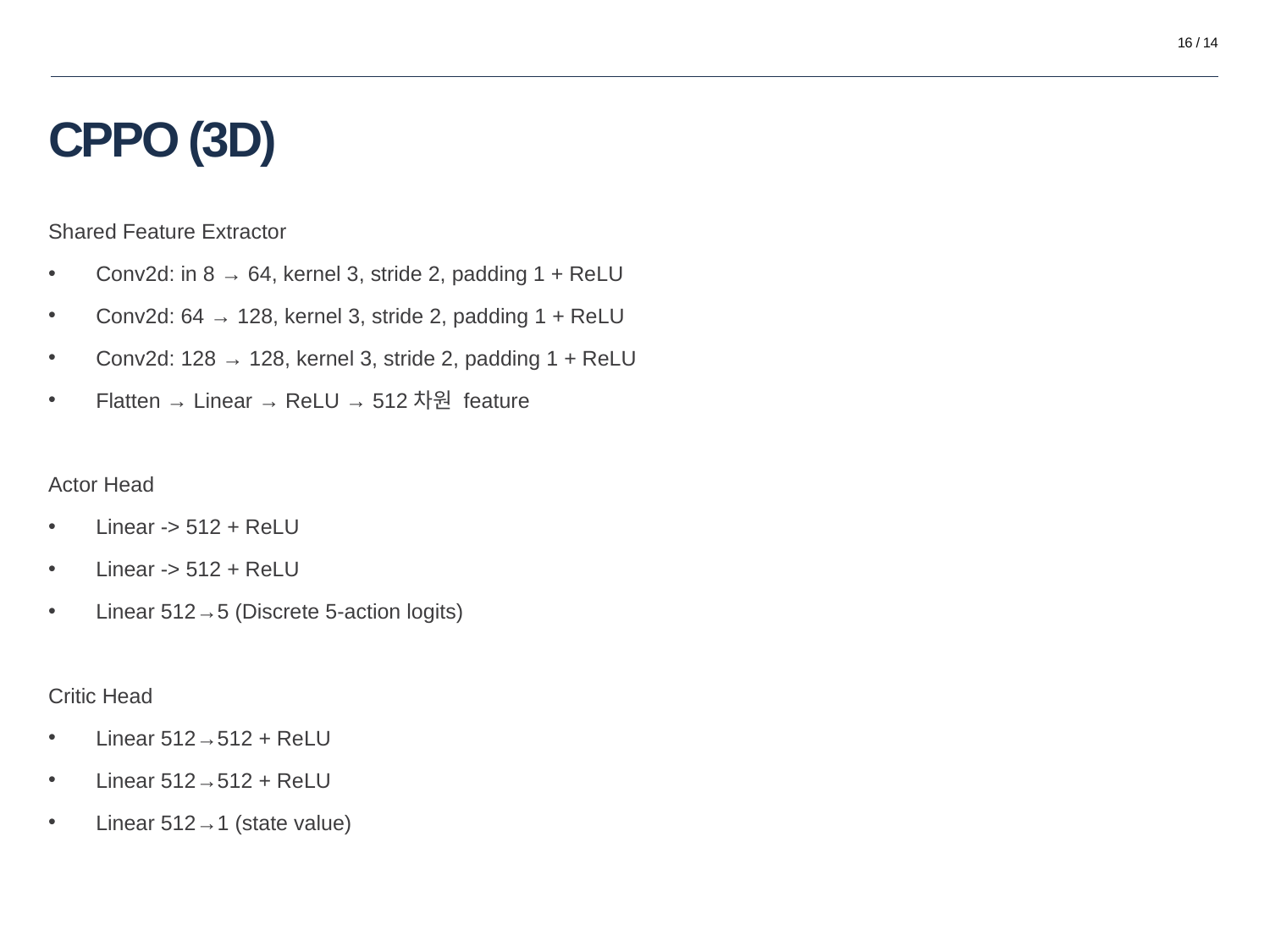

16 / 14
# CPPO (3D)
Shared Feature Extractor
Conv2d: in 8 → 64, kernel 3, stride 2, padding 1 + ReLU
Conv2d: 64 → 128, kernel 3, stride 2, padding 1 + ReLU
Conv2d: 128 → 128, kernel 3, stride 2, padding 1 + ReLU
Flatten → Linear → ReLU → 512차원 feature

Actor Head
Linear -> 512 + ReLU
Linear -> 512 + ReLU
Linear 512→5 (Discrete 5-action logits)

Critic Head
Linear 512→512 + ReLU
Linear 512→512 + ReLU
Linear 512→1 (state value)